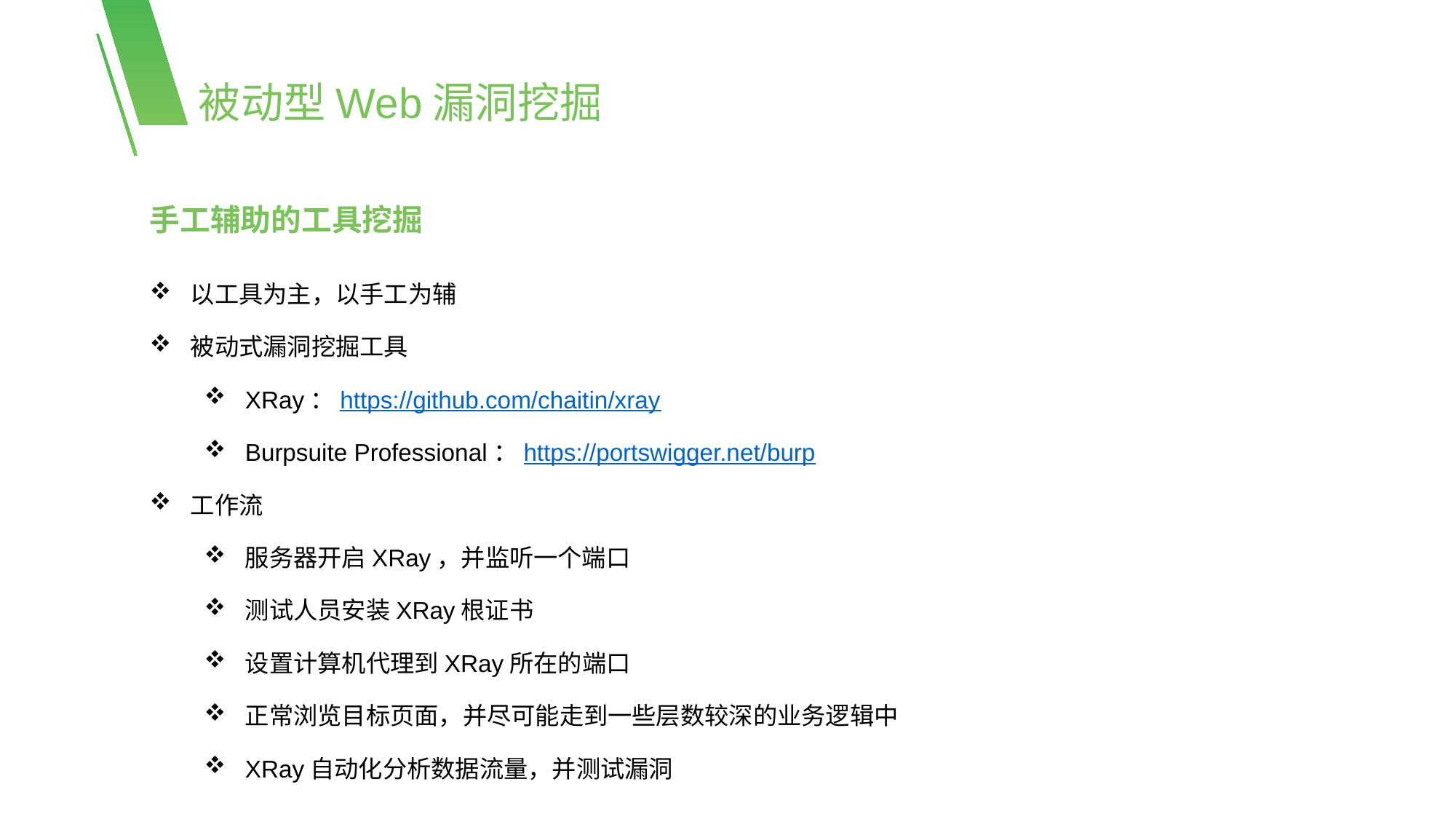

被动型Web漏洞挖掘
手工辅助的工具挖掘
以工具为主，以手工为辅
被动式漏洞挖掘工具
XRay：https://github.com/chaitin/xray
Burpsuite Professional：https://portswigger.net/burp
工作流
服务器开启XRay，并监听一个端口
测试人员安装XRay根证书
设置计算机代理到XRay所在的端口
正常浏览目标页面，并尽可能走到一些层数较深的业务逻辑中
XRay自动化分析数据流量，并测试漏洞